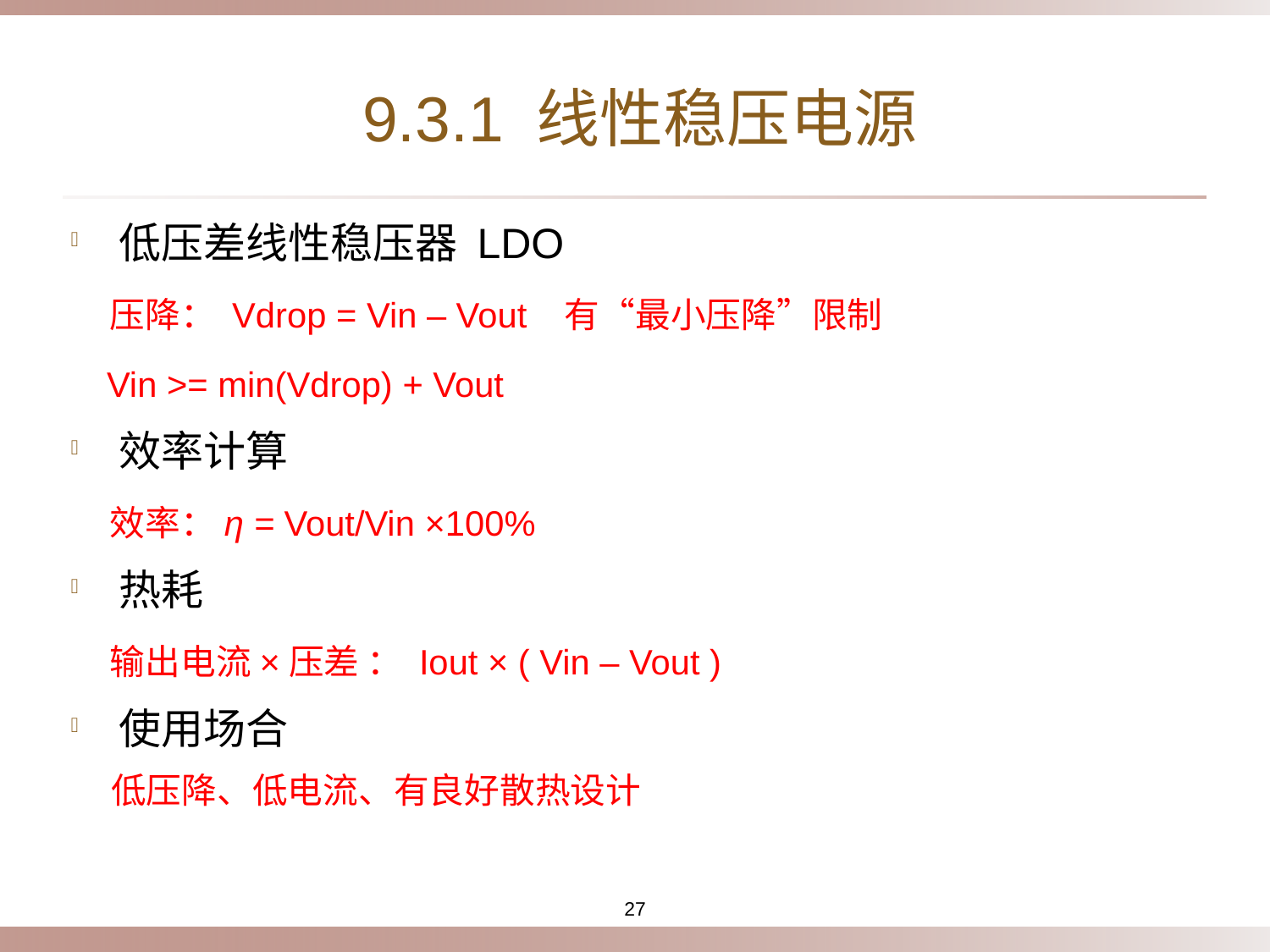

# 9.3.1 线性稳压电源
低压差线性稳压器 LDO
   压降： Vdrop = Vin – Vout   有“最小压降”限制
   Vin >= min(Vdrop) + Vout
效率计算
   效率：η = Vout/Vin ×100%
热耗
   输出电流×压差 ： Iout × ( Vin – Vout )
使用场合
    低压降、低电流、有良好散热设计

27